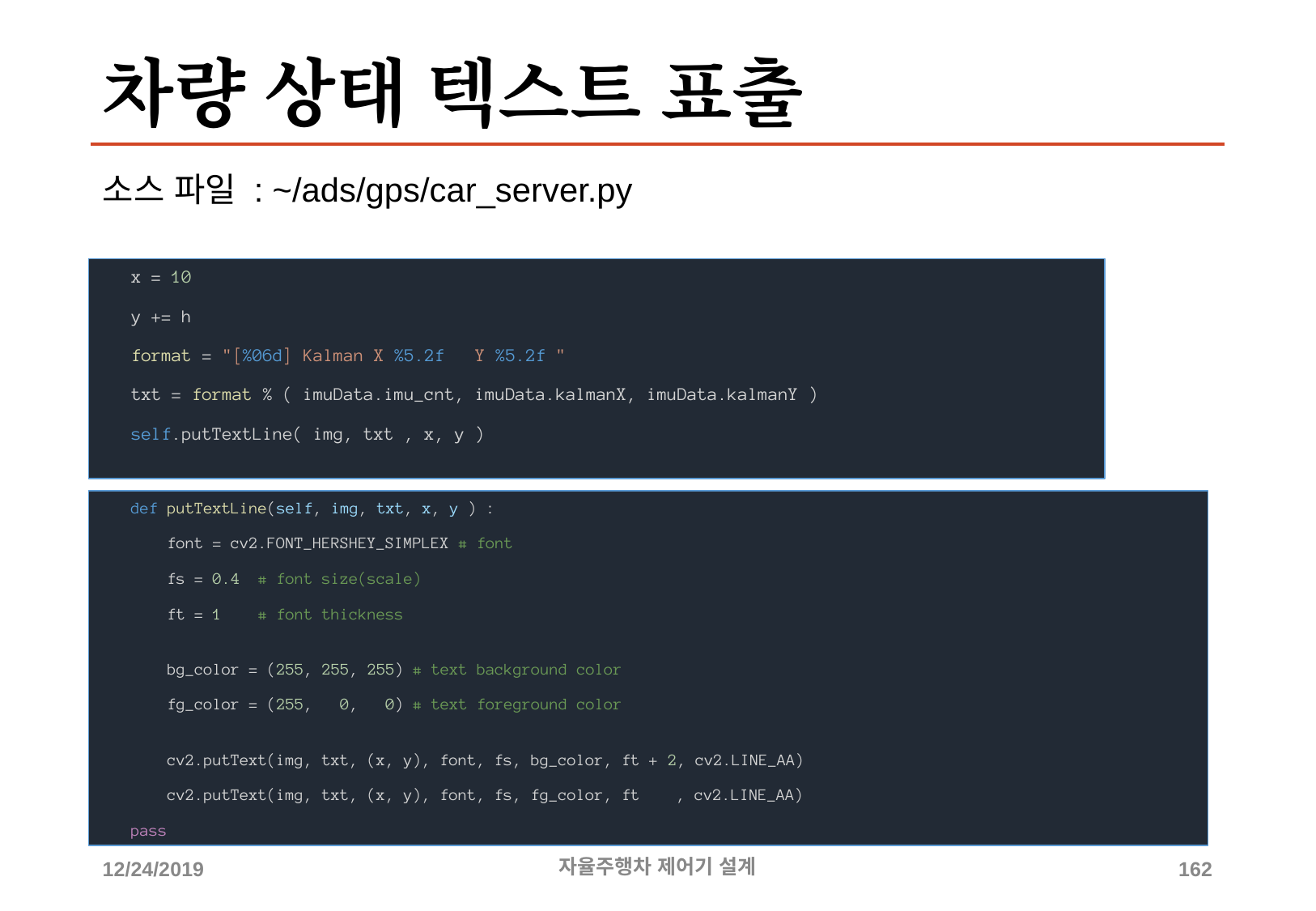

# 차량 상태 텍스트 표출
소스 파일 : ~/ads/gps/car_server.py
x = 10
y += h
format = "[%06d] Kalman X %5.2f   Y %5.2f "
txt = format % ( imuData.imu_cnt, imuData.kalmanX, imuData.kalmanY )
self.putTextLine( img, txt , x, y )

def putTextLine(self, img, txt, x, y ) :
    font = cv2.FONT_HERSHEY_SIMPLEX # font
    fs = 0.4  # font size(scale)
    ft = 1    # font thickness
    bg_color = (255, 255, 255) # text background color
    fg_color = (255,   0,   0) # text foreground color
    cv2.putText(img, txt, (x, y), font, fs, bg_color, ft + 2, cv2.LINE_AA)
    cv2.putText(img, txt, (x, y), font, fs, fg_color, ft    , cv2.LINE_AA)
pass

12/24/2019
자율주행차 제어기 설계
162